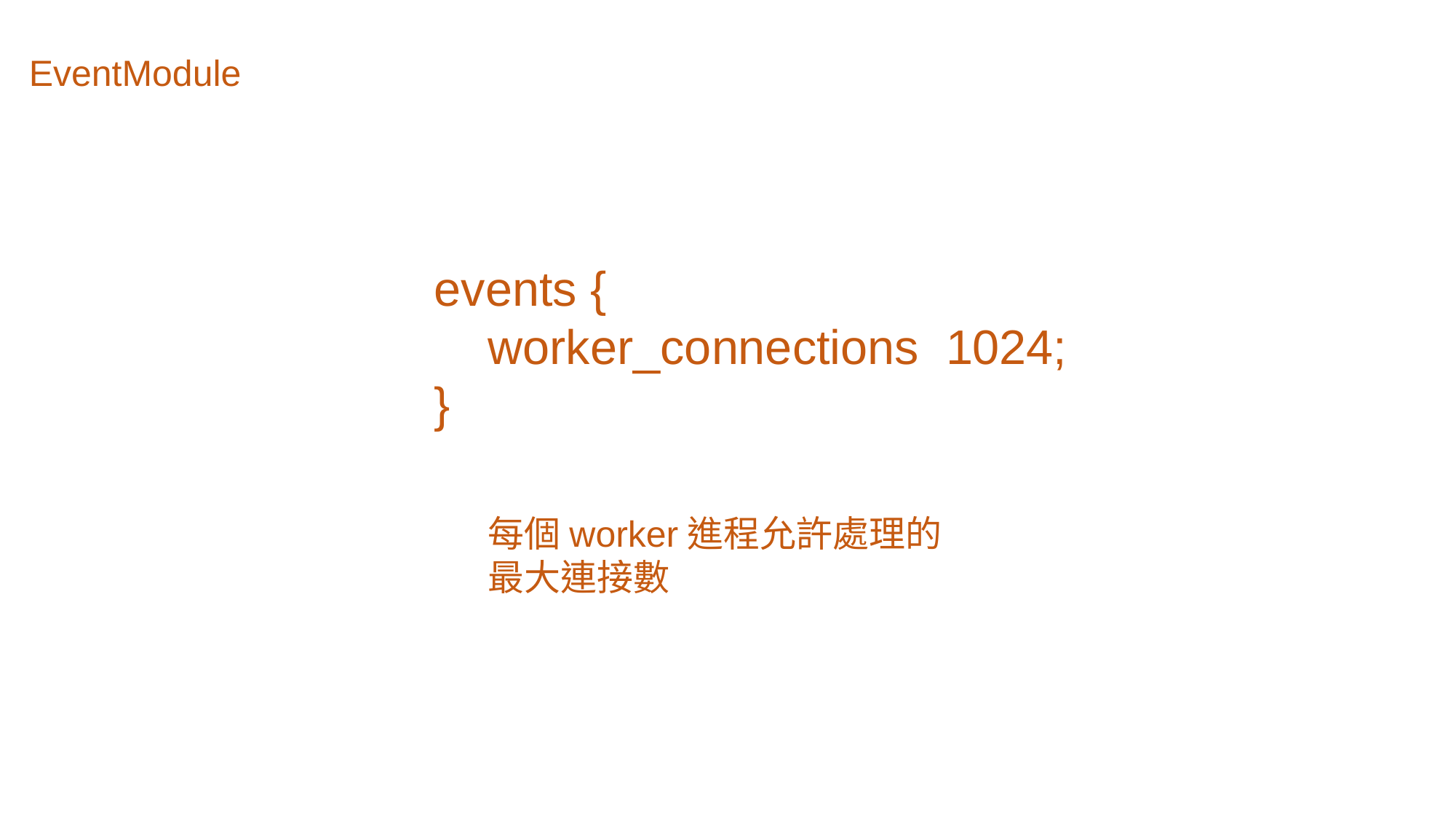

EventModule
events {
    worker_connections  1024;
}
每個worker進程允許處理的最大連接數